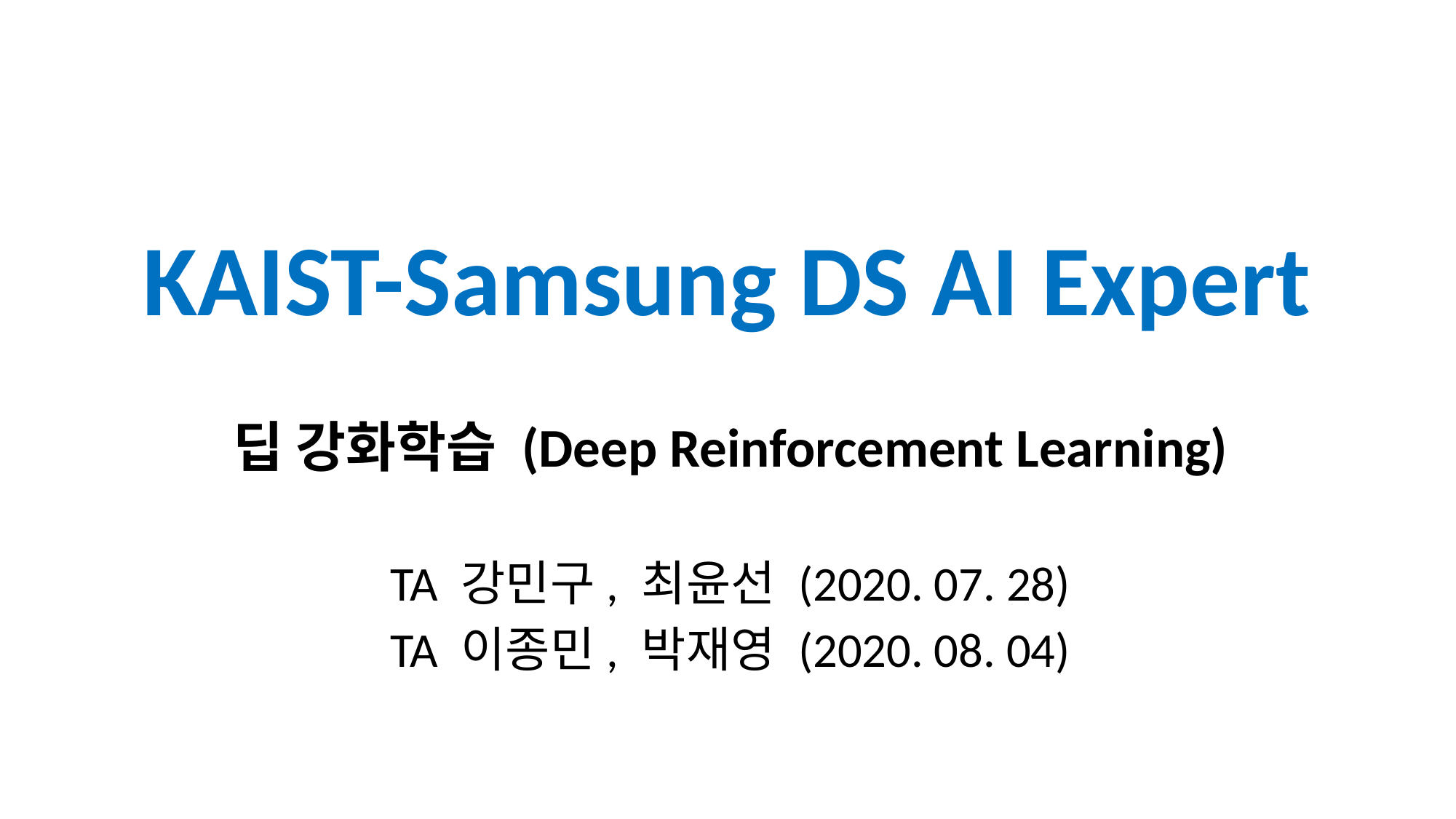

# KAIST-Samsung DS AI Expert
딥 강화학습 (Deep Reinforcement Learning)

TA 강민구, 최윤선 (2020. 07. 28)
TA 이종민, 박재영 (2020. 08. 04)